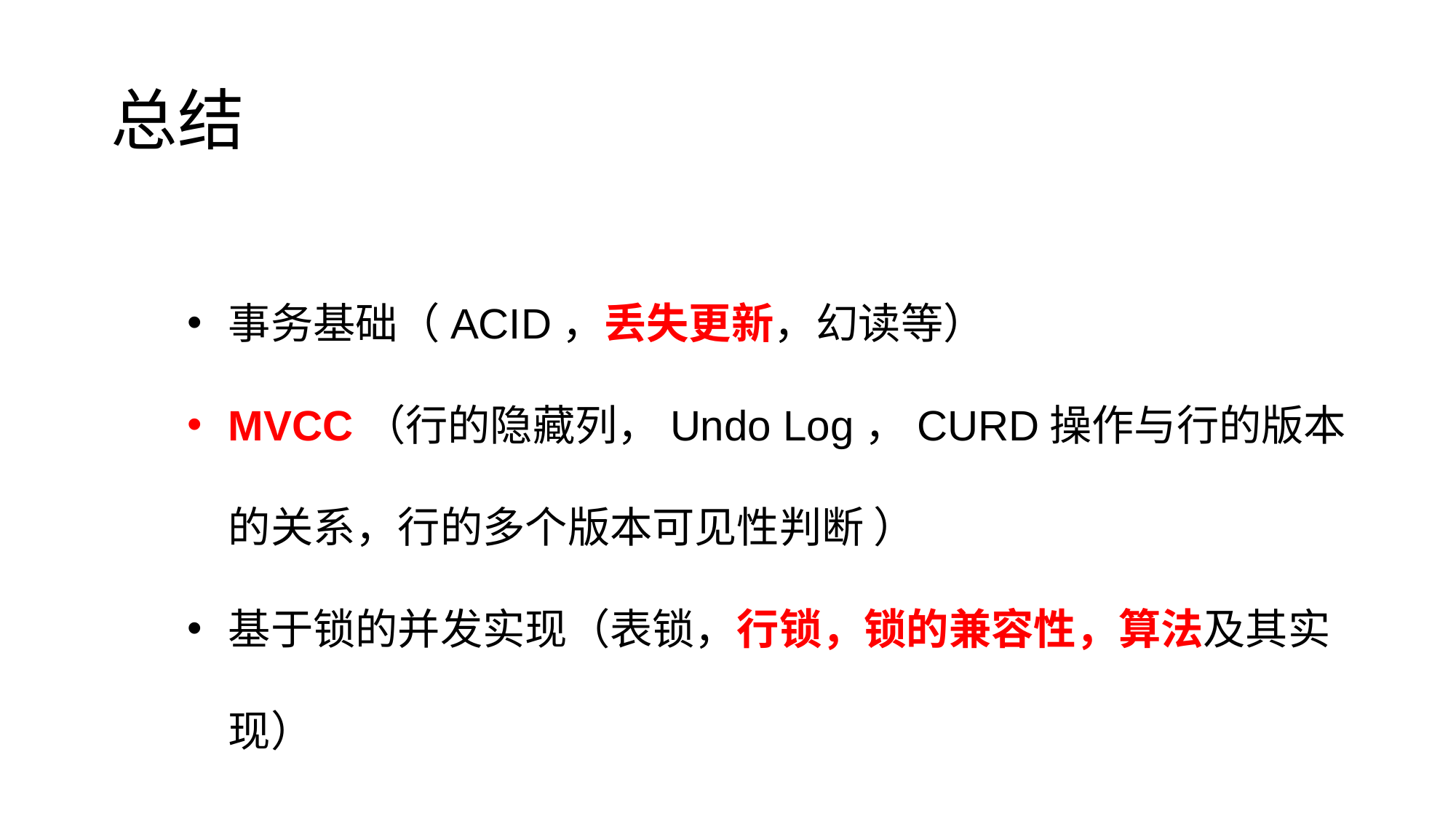

# 总结
事务基础（ACID，丢失更新，幻读等）
MVCC（行的隐藏列，Undo Log，CURD操作与行的版本的关系，行的多个版本可见性判断 ）
基于锁的并发实现（表锁，行锁，锁的兼容性，算法及其实现）